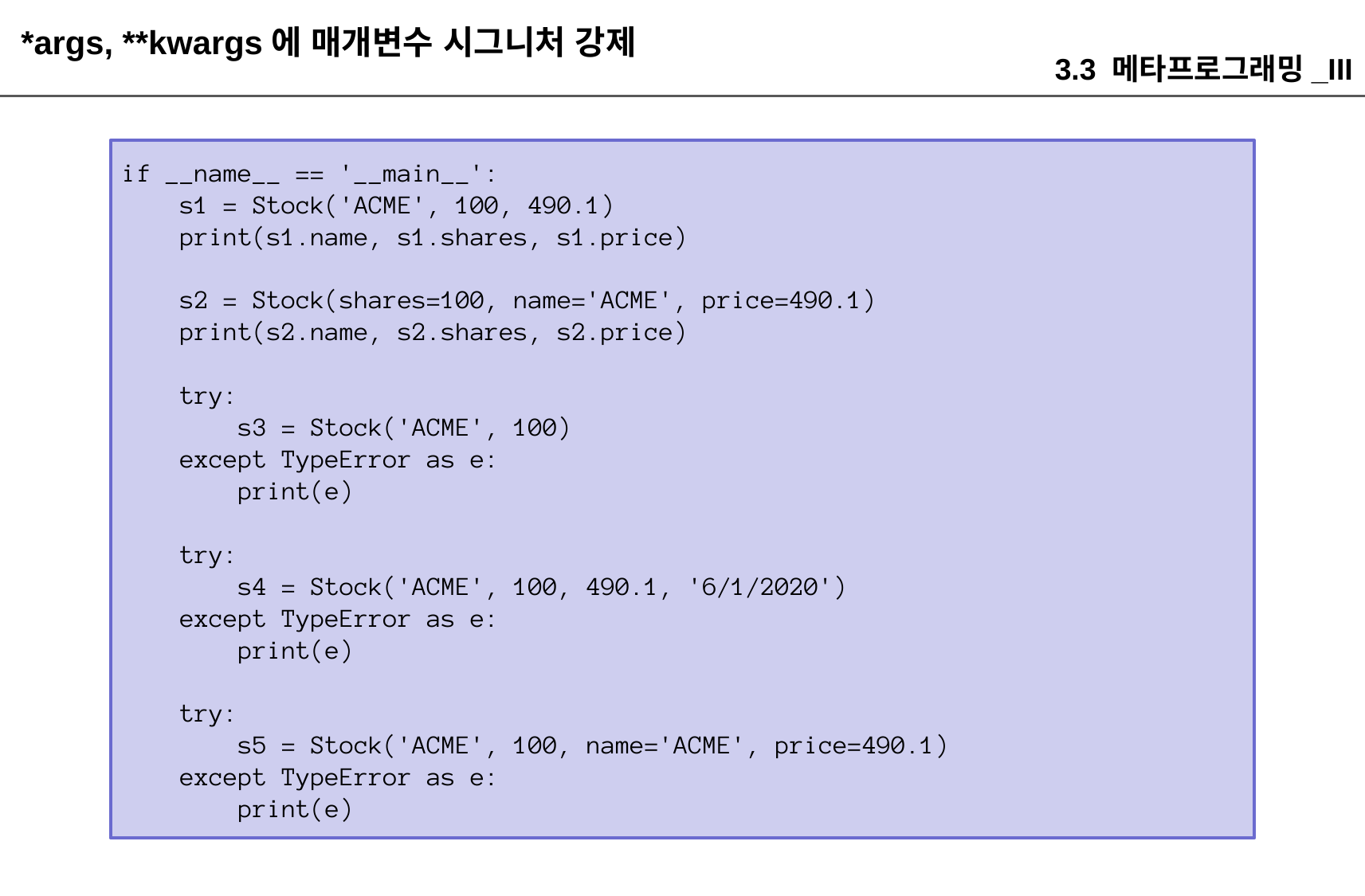

*args, **kwargs에 매개변수 시그니처 강제
3.3 메타프로그래밍_III
if __name__ == '__main__':
    s1 = Stock('ACME', 100, 490.1)
    print(s1.name, s1.shares, s1.price)

    s2 = Stock(shares=100, name='ACME', price=490.1)
    print(s2.name, s2.shares, s2.price)

    try:
        s3 = Stock('ACME', 100)
    except TypeError as e:
        print(e)

    try:
        s4 = Stock('ACME', 100, 490.1, '6/1/2020')
    except TypeError as e:
        print(e)

    try:
        s5 = Stock('ACME', 100, name='ACME', price=490.1)
    except TypeError as e:
        print(e)